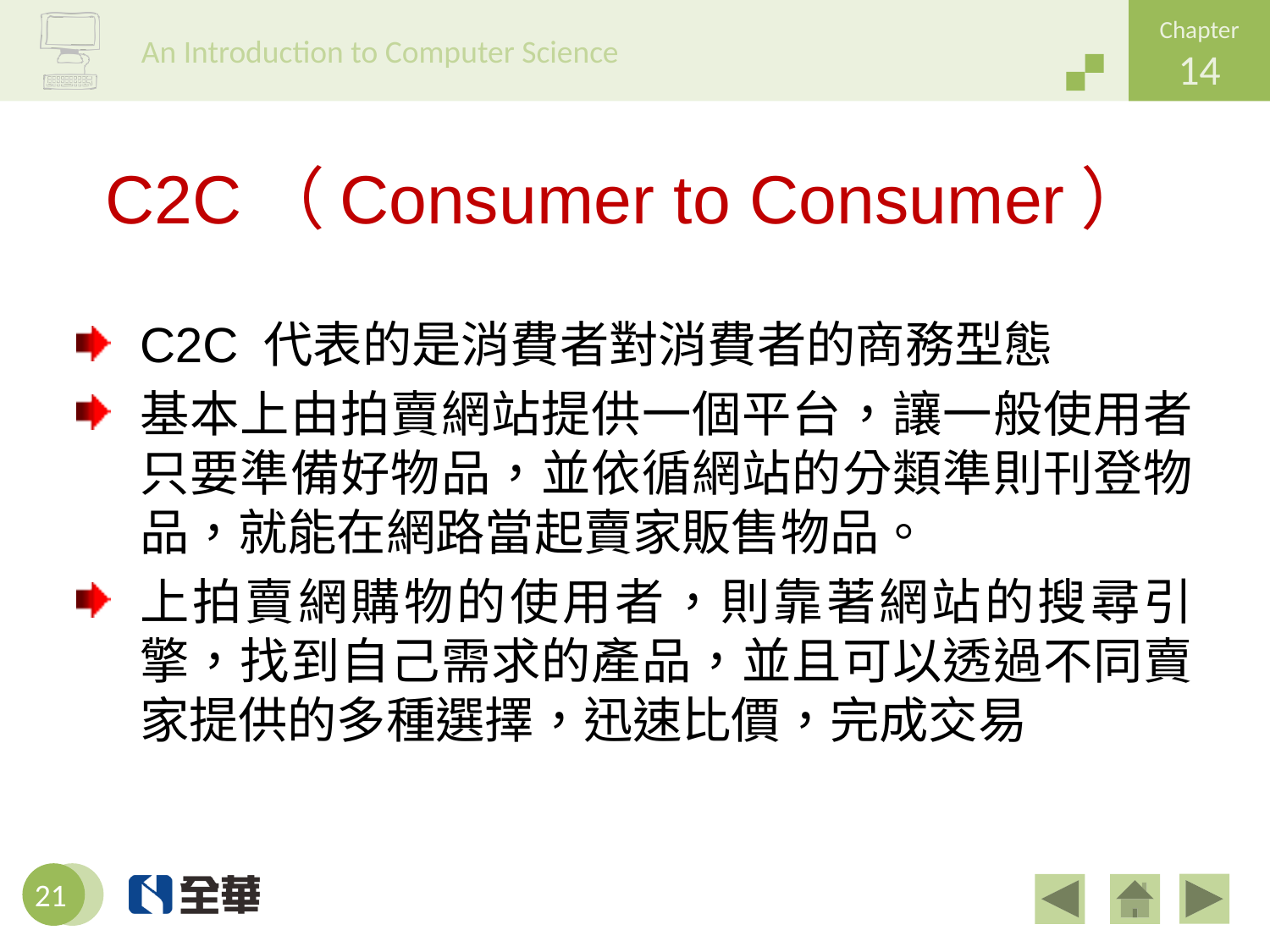

# C2C（Consumer to Consumer）
C2C 代表的是消費者對消費者的商務型態
基本上由拍賣網站提供一個平台，讓一般使用者只要準備好物品，並依循網站的分類準則刊登物品，就能在網路當起賣家販售物品。
上拍賣網購物的使用者，則靠著網站的搜尋引擎，找到自己需求的產品，並且可以透過不同賣家提供的多種選擇，迅速比價，完成交易